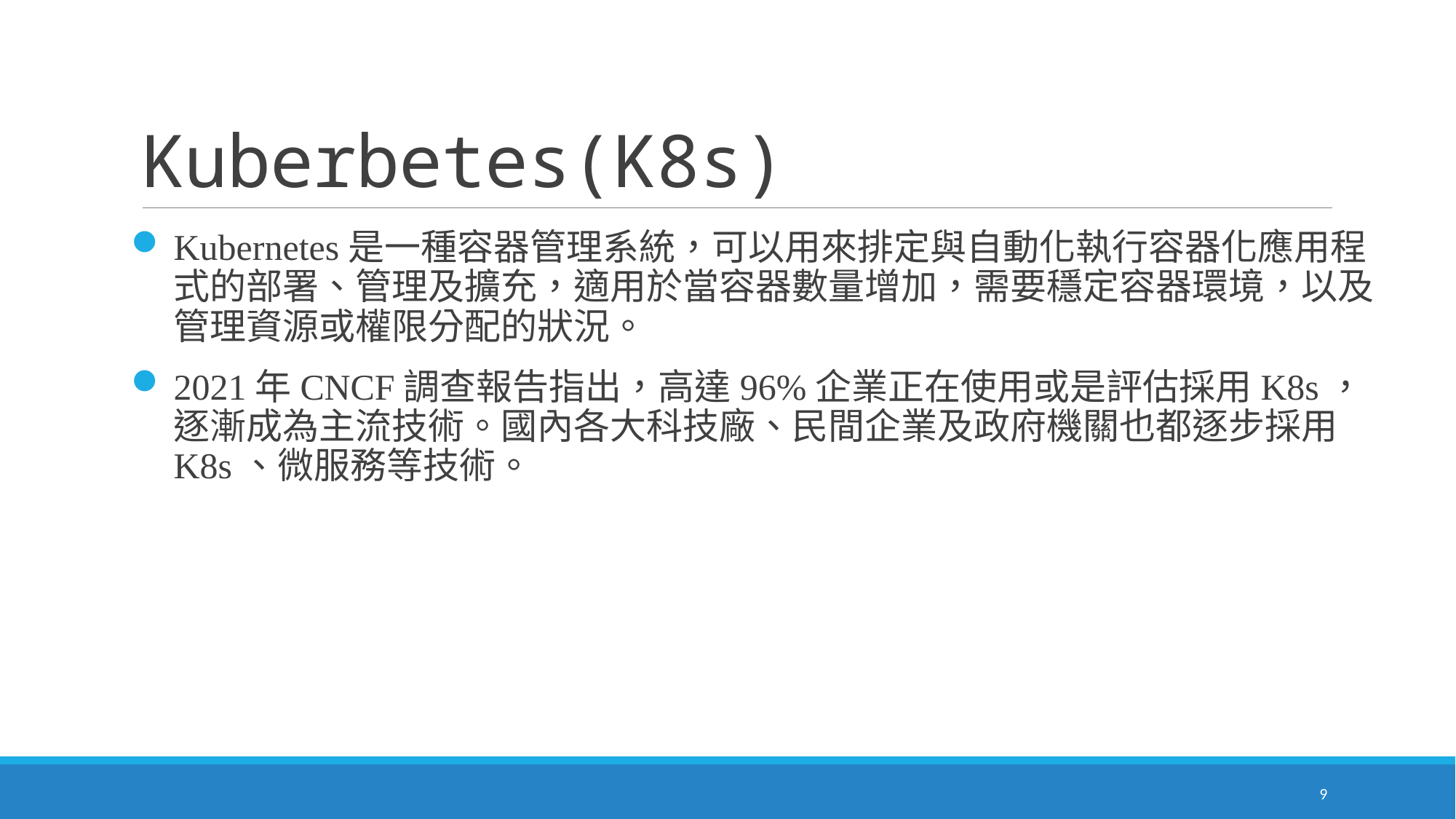

# Kuberbetes(K8s)
Kubernetes是一種容器管理系統，可以用來排定與自動化執行容器化應用程式的部署、管理及擴充，適用於當容器數量增加，需要穩定容器環境，以及管理資源或權限分配的狀況。
2021年CNCF調查報告指出，高達96%企業正在使用或是評估採用K8s，逐漸成為主流技術。國內各大科技廠、民間企業及政府機關也都逐步採用K8s、微服務等技術。

9